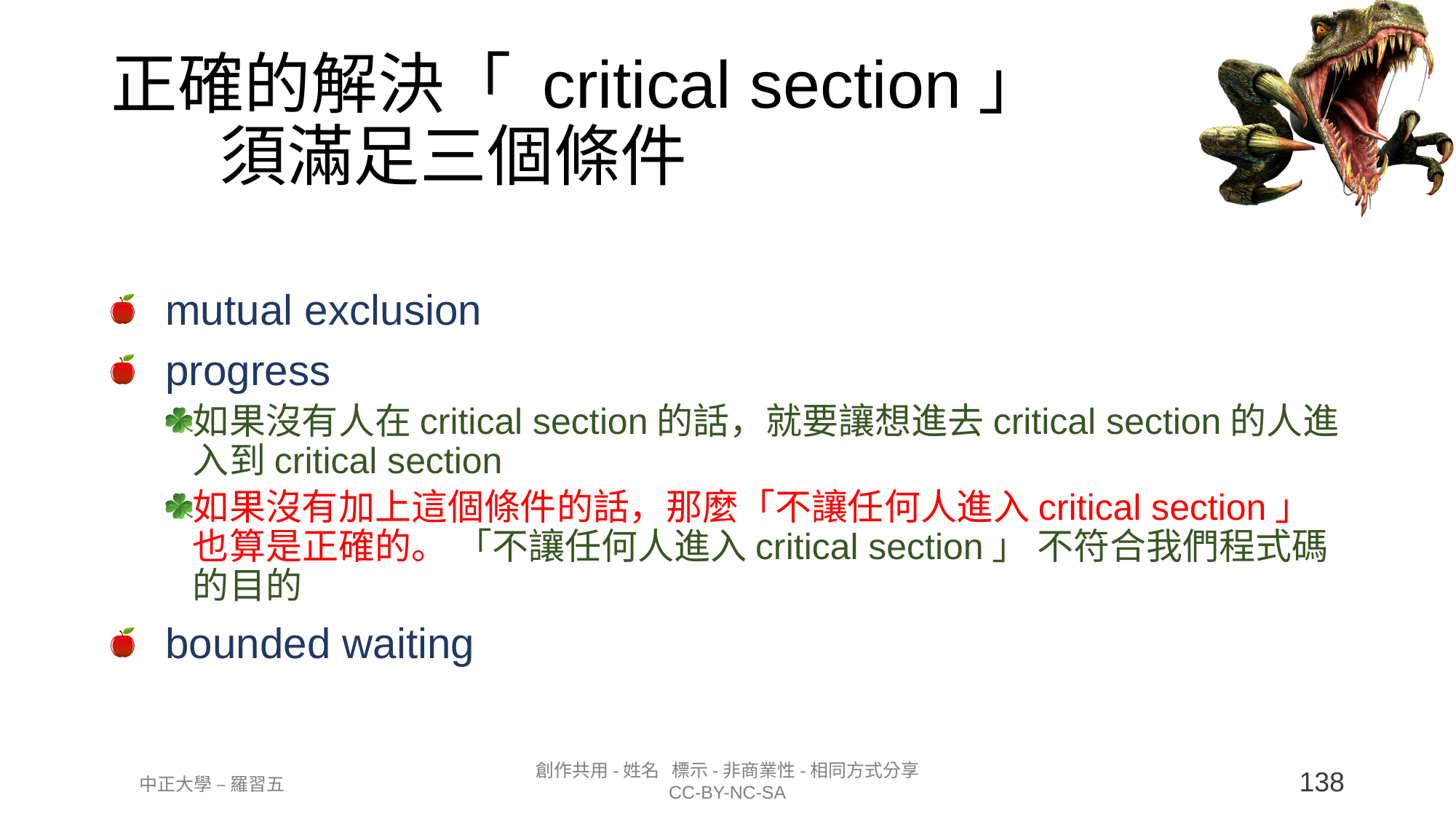

# 正確的解決「 critical section」 須滿足三個條件
mutual exclusion
progress
如果沒有人在critical section的話，就要讓想進去critical section的人進入到critical section
如果沒有加上這個條件的話，那麼「不讓任何人進入critical section」 也算是正確的。 「不讓任何人進入critical section」 不符合我們程式碼的目的
bounded waiting